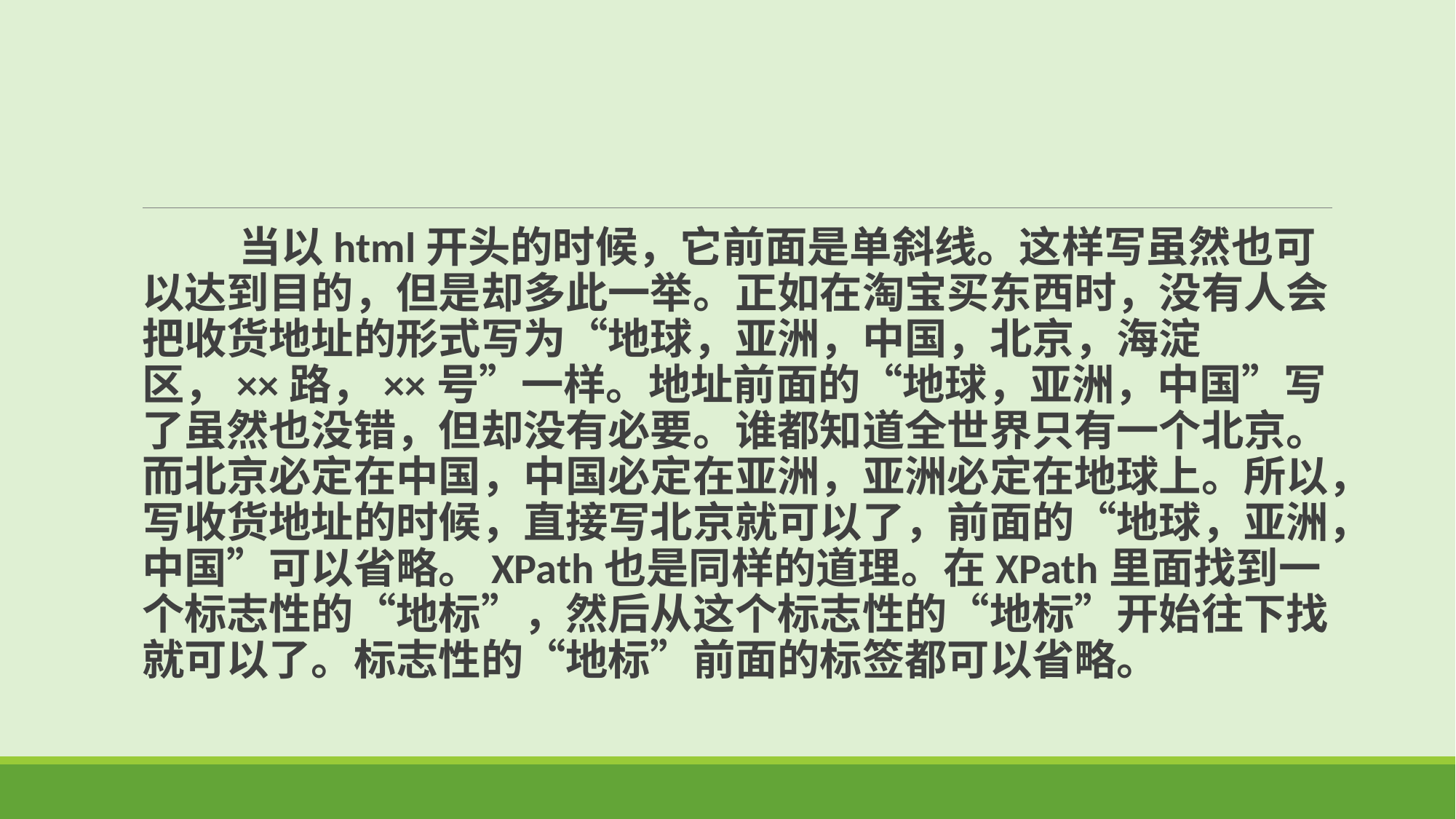

当以html开头的时候，它前面是单斜线。这样写虽然也可以达到目的，但是却多此一举。正如在淘宝买东西时，没有人会把收货地址的形式写为“地球，亚洲，中国，北京，海淀区，××路，××号”一样。地址前面的“地球，亚洲，中国”写了虽然也没错，但却没有必要。谁都知道全世界只有一个北京。而北京必定在中国，中国必定在亚洲，亚洲必定在地球上。所以，写收货地址的时候，直接写北京就可以了，前面的“地球，亚洲，中国”可以省略。XPath也是同样的道理。在XPath里面找到一个标志性的“地标”，然后从这个标志性的“地标”开始往下找就可以了。标志性的“地标”前面的标签都可以省略。